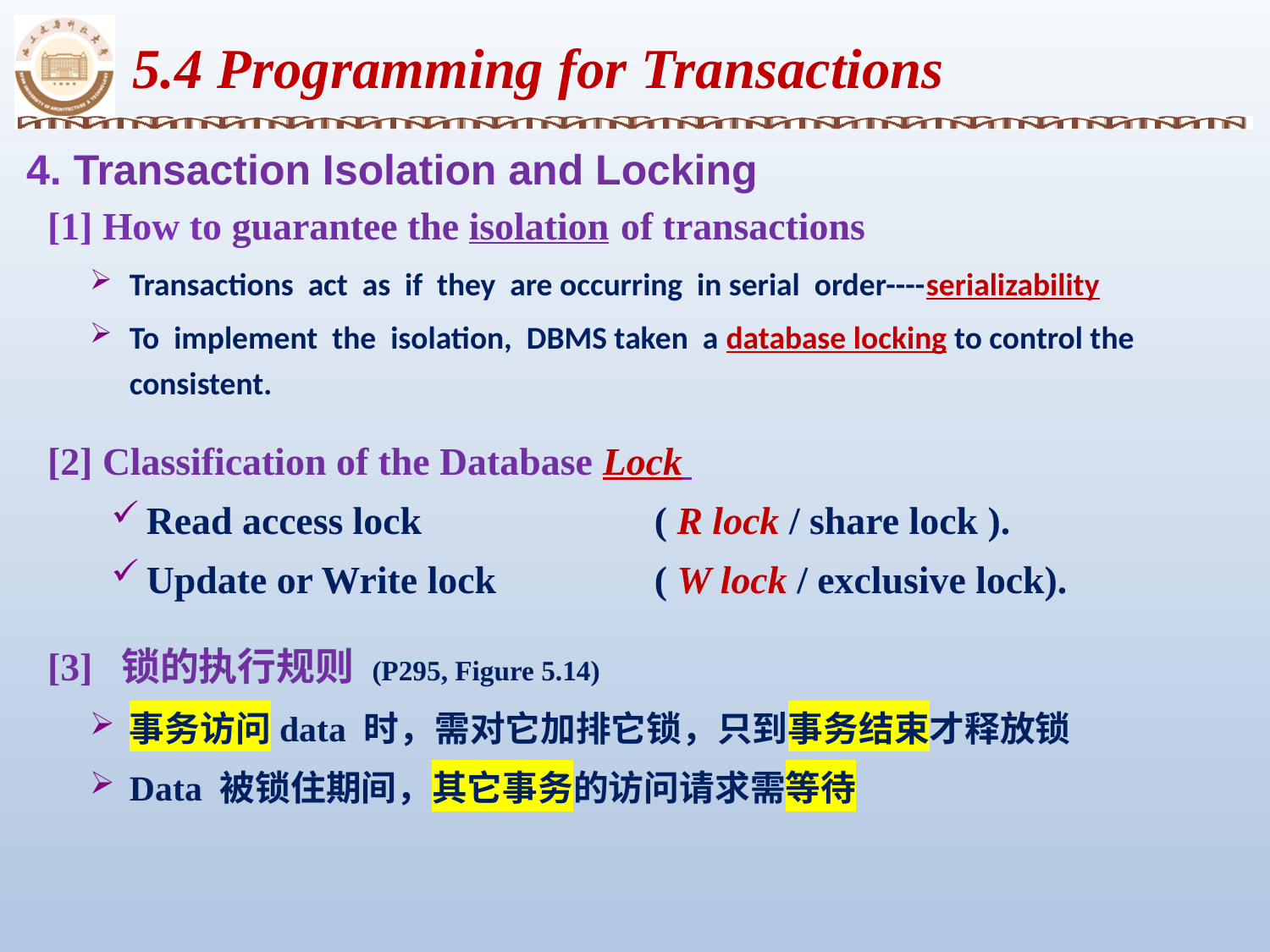

5.4 Programming for Transactions
4. Transaction Isolation and Locking
  [1] How to guarantee the isolation of transactions
Transactions  act  as  if  they  are occurring  in serial  order----serializability
To  implement  the  isolation,  DBMS taken  a database locking to control the consistent.
  [2] Classification of the Database Lock
Read access lock 		( R lock / share lock ).
Update or Write lock		( W lock / exclusive lock).
  [3]  锁的执行规则 (P295, Figure 5.14)
事务访问data 时，需对它加排它锁，只到事务结束才释放锁
Data 被锁住期间，其它事务的访问请求需等待